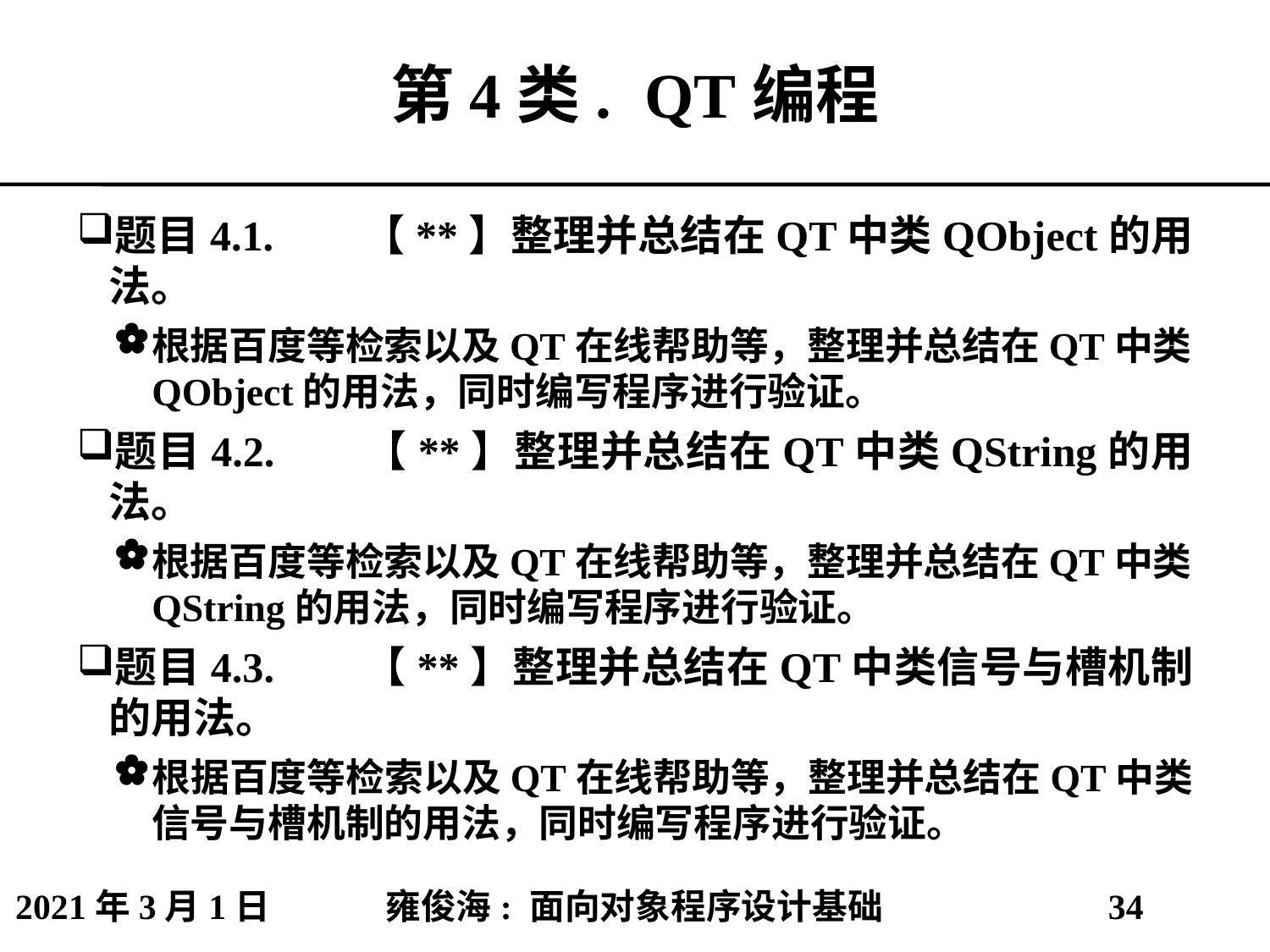

# 第4类.	QT编程

题目4.1.	【**】整理并总结在QT中类QObject的用法。
根据百度等检索以及QT在线帮助等，整理并总结在QT中类QObject的用法，同时编写程序进行验证。
题目4.2.	【**】整理并总结在QT中类QString的用法。
根据百度等检索以及QT在线帮助等，整理并总结在QT中类QString的用法，同时编写程序进行验证。
题目4.3.	【**】整理并总结在QT中类信号与槽机制的用法。
根据百度等检索以及QT在线帮助等，整理并总结在QT中类信号与槽机制的用法，同时编写程序进行验证。
2021年3月1日
雍俊海: 面向对象程序设计基础
34